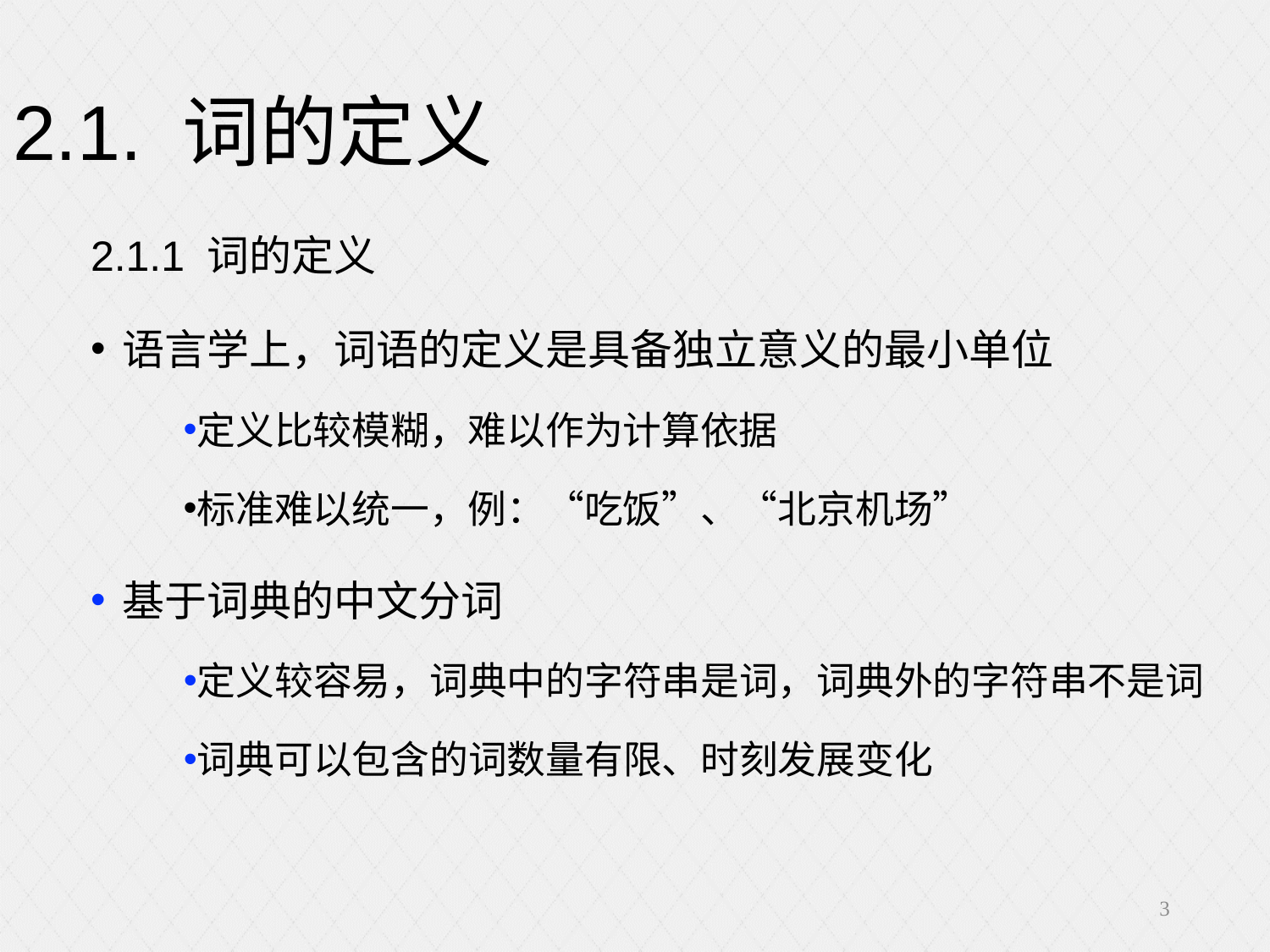

2.1. 词的定义
2.1.1 词的定义
语言学上，词语的定义是具备独立意义的最小单位
定义比较模糊，难以作为计算依据
标准难以统一，例：“吃饭”、“北京机场”
基于词典的中文分词
定义较容易，词典中的字符串是词，词典外的字符串不是词
词典可以包含的词数量有限、时刻发展变化

3